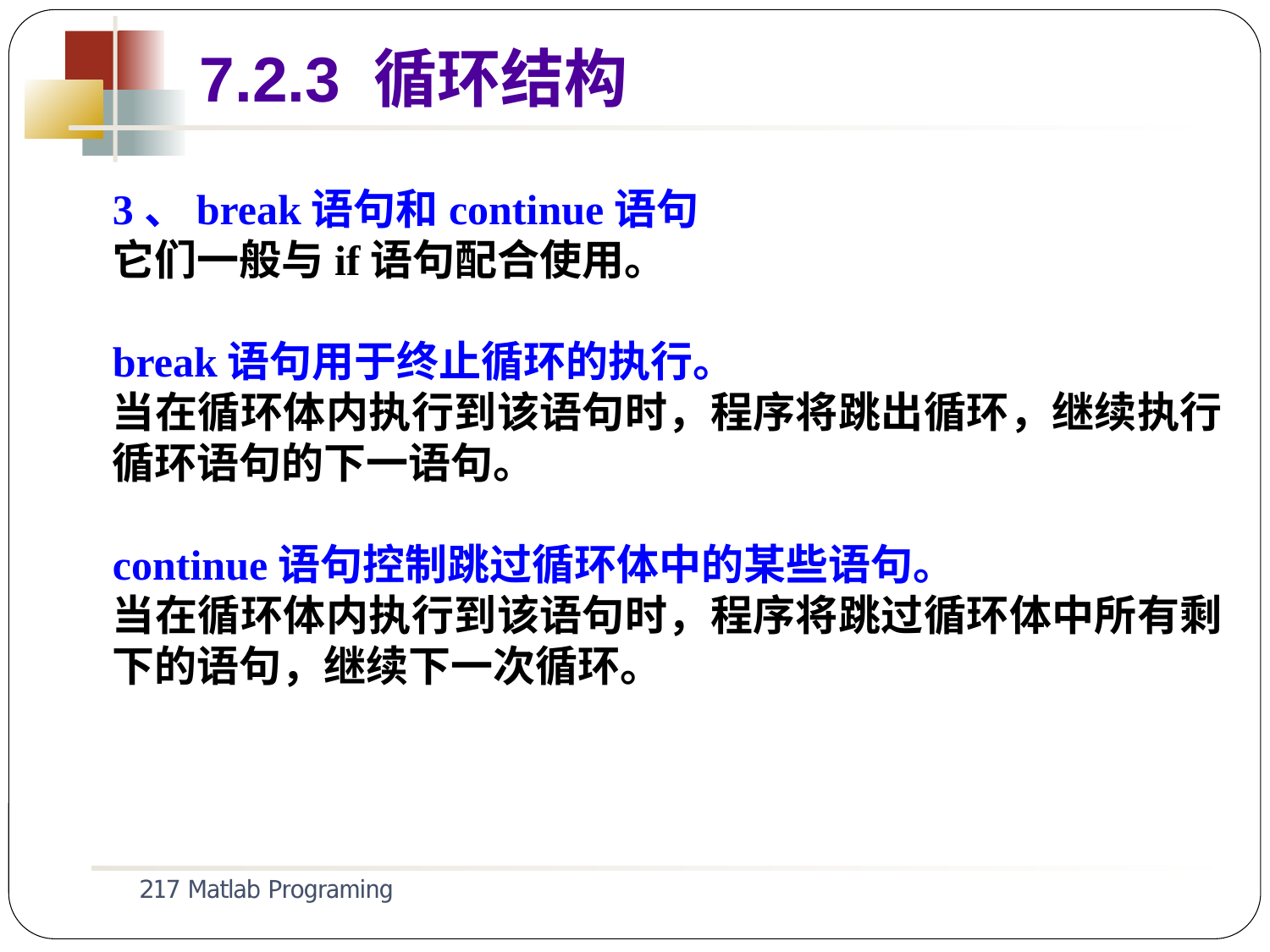

7.2.3 循环结构
3、break语句和continue语句
它们一般与if语句配合使用。

break语句用于终止循环的执行。
当在循环体内执行到该语句时，程序将跳出循环，继续执行循环语句的下一语句。

continue语句控制跳过循环体中的某些语句。
当在循环体内执行到该语句时，程序将跳过循环体中所有剩下的语句，继续下一次循环。
217 Matlab Programing